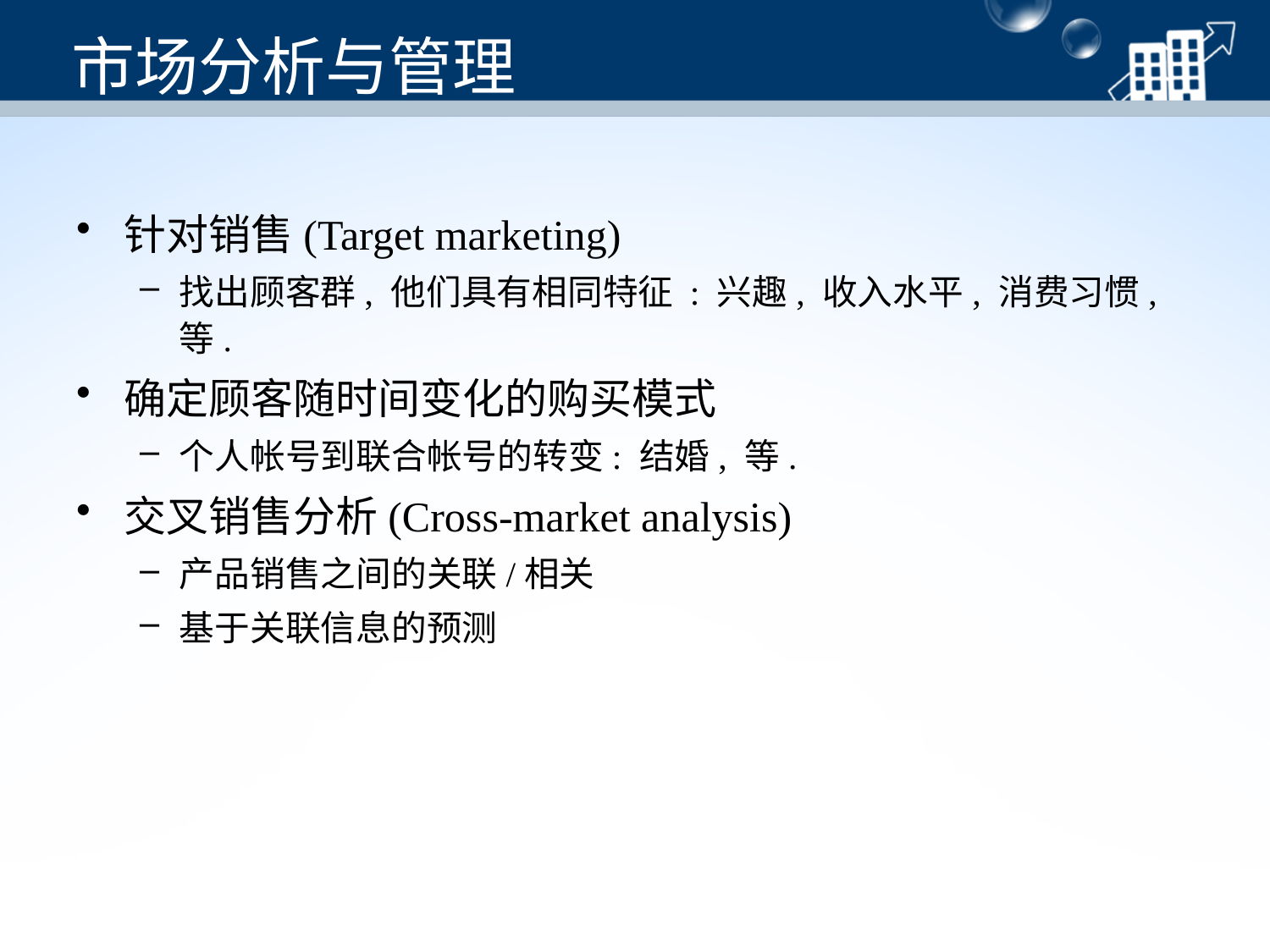

# 市场分析与管理
针对销售(Target marketing)
找出顾客群, 他们具有相同特征 : 兴趣, 收入水平, 消费习惯, 等.
确定顾客随时间变化的购买模式
个人帐号到联合帐号的转变: 结婚, 等.
交叉销售分析(Cross-market analysis)
产品销售之间的关联/相关
基于关联信息的预测